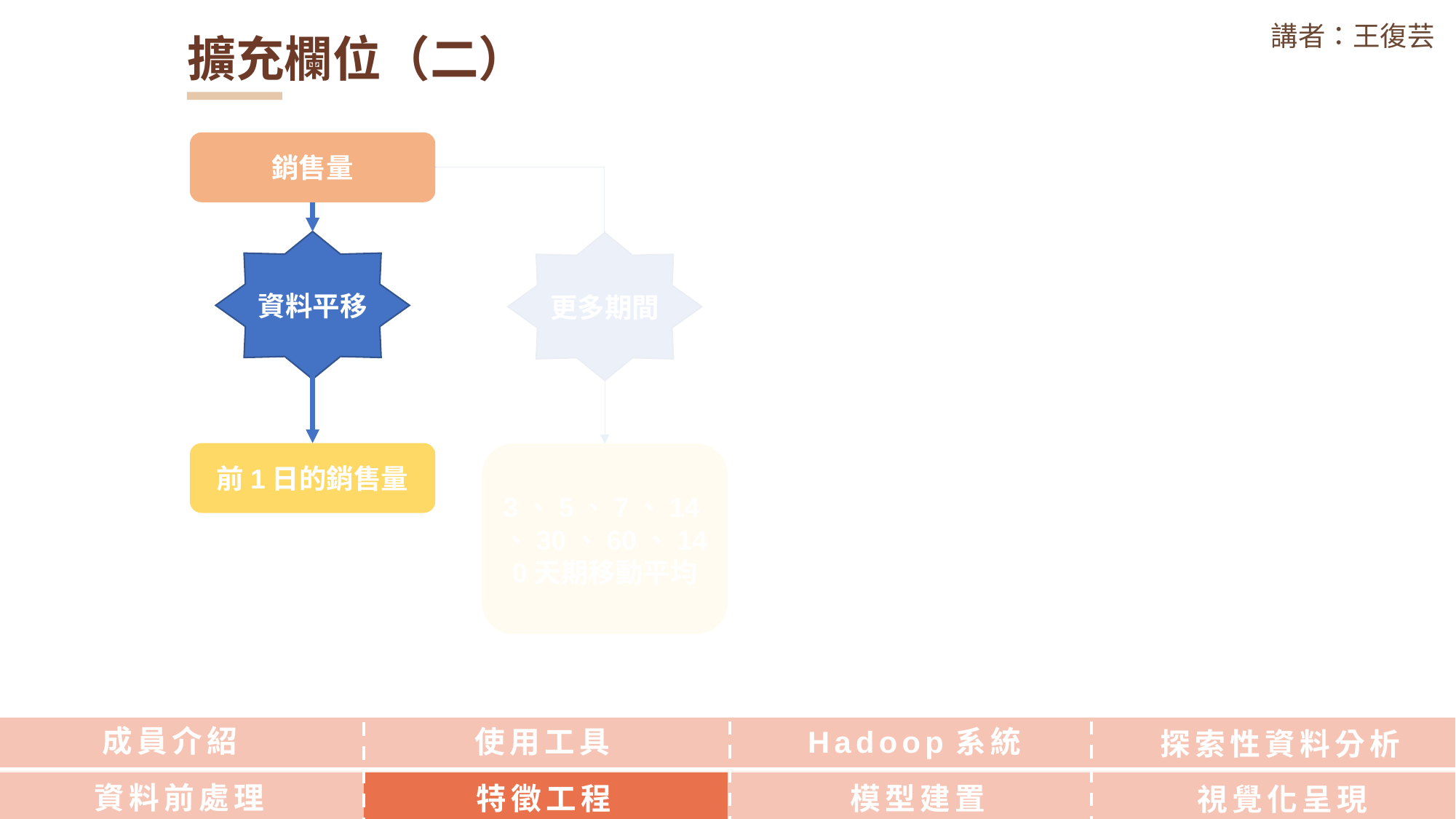

講者：王復芸
擴充欄位（二）

銷售量
資料平移
更多期間

前1日的銷售量
3、5、7、14、30、60、140天期移動平均

成員介紹
使用工具
Hadoop系統
探索性資料分析
資料前處理
特徵工程
模型建置
視覺化呈現